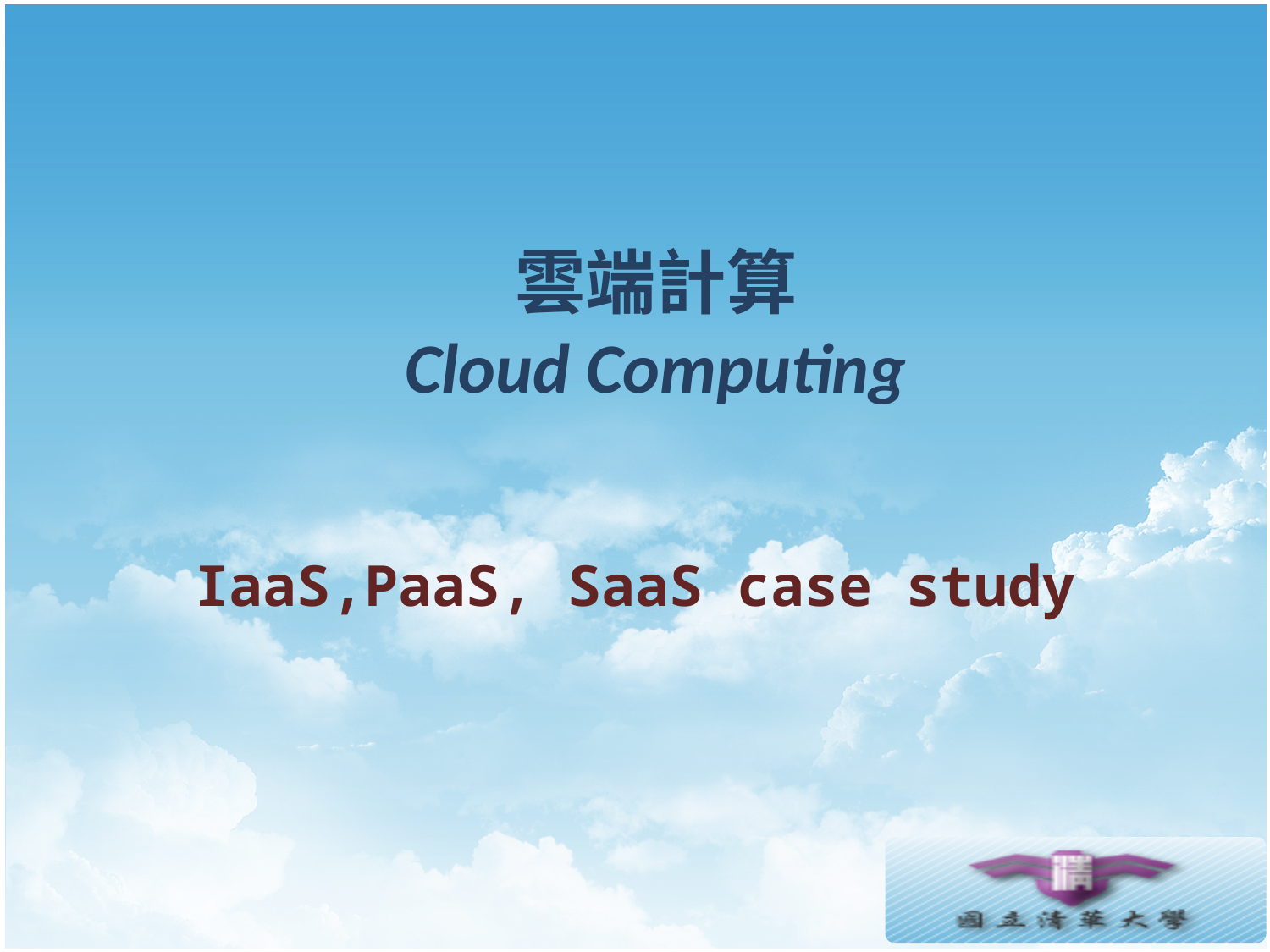

# 雲端計算 Cloud Computing

IaaS,PaaS, SaaS case study